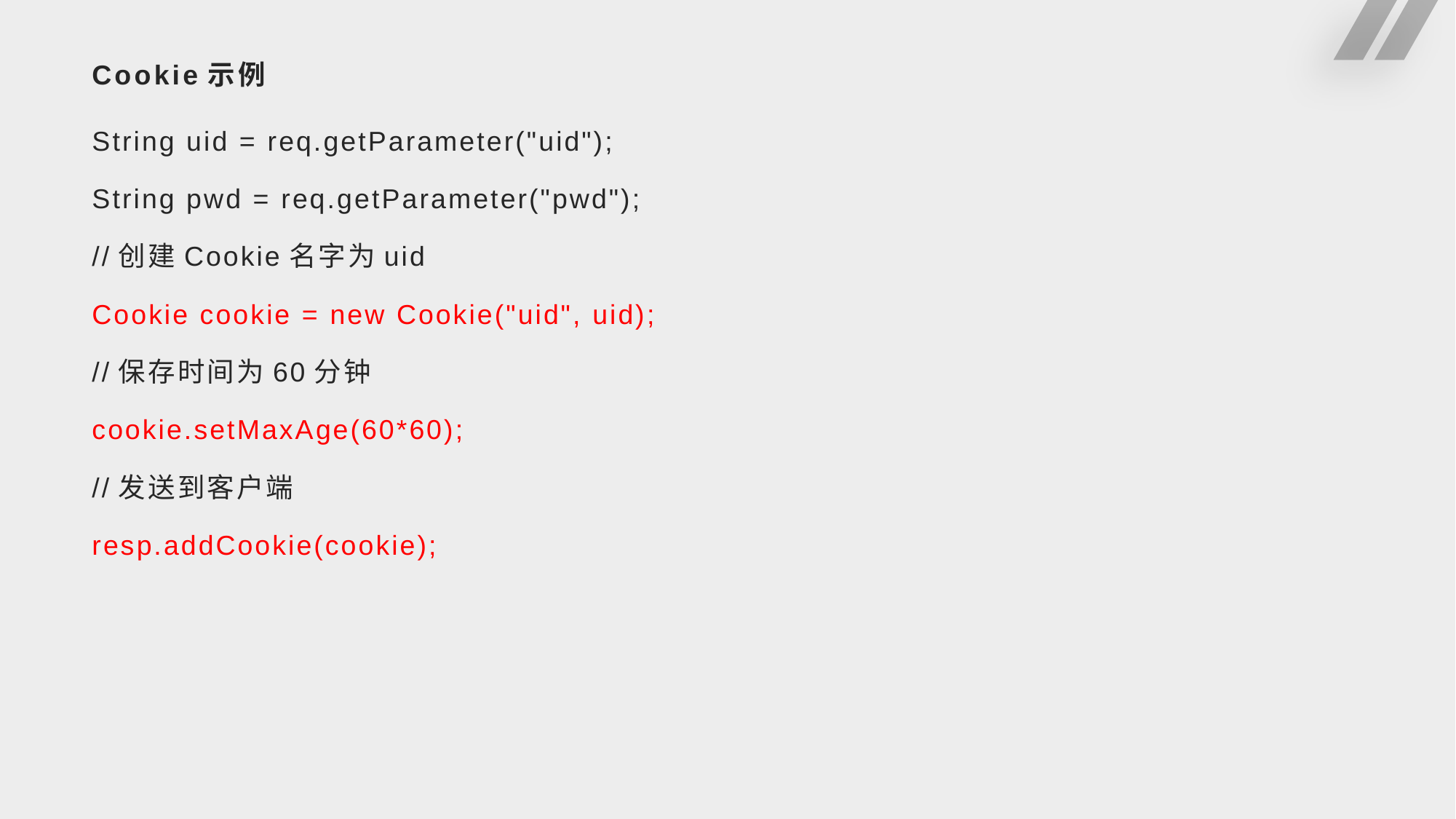

# Cookie示例
String uid = req.getParameter("uid");
String pwd = req.getParameter("pwd");
//创建Cookie名字为uid
Cookie cookie = new Cookie("uid", uid);
//保存时间为60分钟
cookie.setMaxAge(60*60);
//发送到客户端
resp.addCookie(cookie);